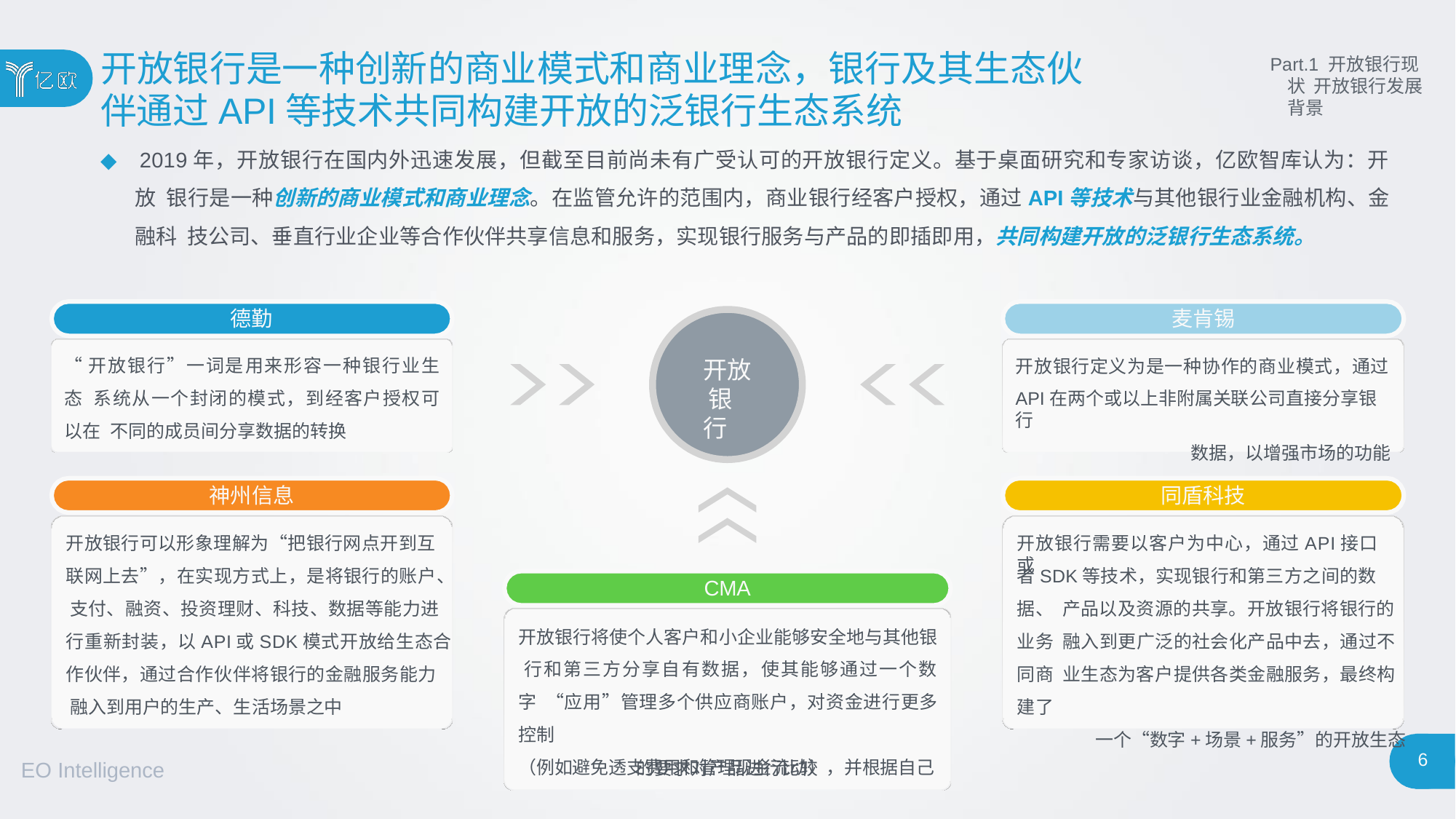

# 开放银行是一种创新的商业模式和商业理念，银行及其生态伙
伴通过API等技术共同构建开放的泛银行生态系统
Part.1 开放银行现状  开放银行发展背景

◆ 2019年，开放银行在国内外迅速发展，但截至目前尚未有广受认可的开放银行定义。基于桌面研究和专家访谈，亿欧智库认为：开放  银行是一种创新的商业模式和商业理念。在监管允许的范围内，商业银行经客户授权，通过API等技术与其他银行业金融机构、金融科  技公司、垂直行业企业等合作伙伴共享信息和服务，实现银行服务与产品的即插即用，共同构建开放的泛银行生态系统。

德勤
麦肯锡

“开放银行”一词是用来形容一种银行业生态  系统从一个封闭的模式，到经客户授权可以在  不同的成员间分享数据的转换
开放银行定义为是一种协作的商业模式，通过
API在两个或以上非附属关联公司直接分享银行
数据，以增强市场的功能
开放  银行

神州信息
同盾科技

开放银行可以形象理解为“把银行网点开到互
开放银行需要以客户为中心，通过API接口或
者SDK等技术，实现银行和第三方之间的数据、  产品以及资源的共享。开放银行将银行的业务  融入到更广泛的社会化产品中去，通过不同商  业生态为客户提供各类金融服务，最终构建了
一个“数字+场景+服务”的开放生态
联网上去”，在实现方式上，是将银行的账户、  支付、融资、投资理财、科技、数据等能力进  行重新封装，以API或SDK模式开放给生态合
作伙伴，通过合作伙伴将银行的金融服务能力  融入到用户的生产、生活场景之中

CMA

开放银行将使个人客户和小企业能够安全地与其他银  行和第三方分享自有数据，使其能够通过一个数字  “应用”管理多个供应商账户，对资金进行更多控制
（例如避免透支费用和管理现金流动），并根据自己
6
的要求对产品进行比较
EO Intelligence